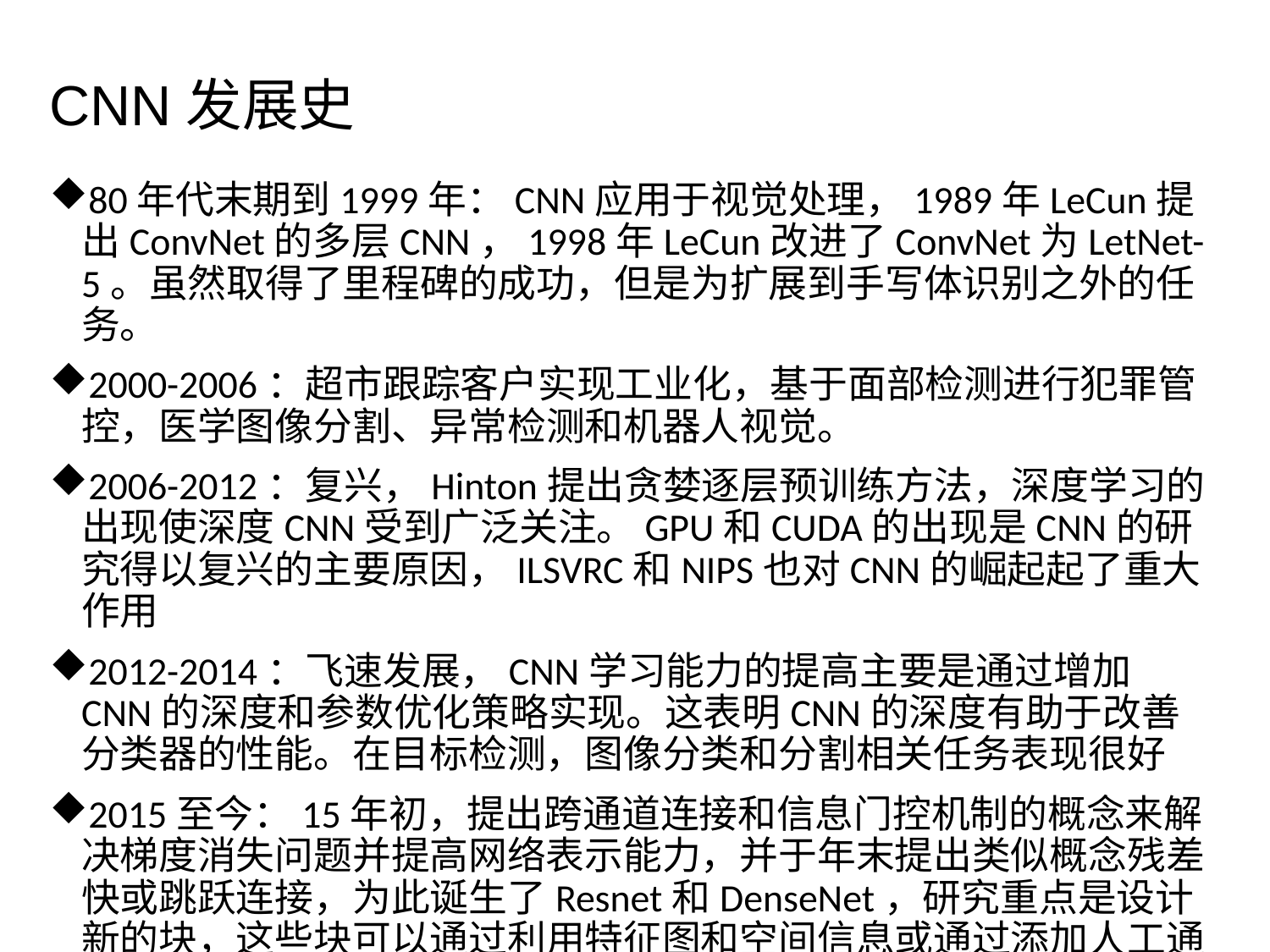

# CNN发展史
80年代末期到1999年：CNN应用于视觉处理，1989年LeCun提出ConvNet的多层CNN，1998年LeCun改进了ConvNet为LetNet-5。虽然取得了里程碑的成功，但是为扩展到手写体识别之外的任务。
2000-2006：超市跟踪客户实现工业化，基于面部检测进行犯罪管控，医学图像分割、异常检测和机器人视觉。
2006-2012：复兴，Hinton提出贪婪逐层预训练方法，深度学习的出现使深度CNN受到广泛关注。GPU和CUDA的出现是CNN的研究得以复兴的主要原因，ILSVRC和NIPS也对CNN的崛起起了重大作用
2012-2014：飞速发展，CNN学习能力的提高主要是通过增加CNN的深度和参数优化策略实现。这表明CNN的深度有助于改善分类器的性能。在目标检测，图像分类和分割相关任务表现很好
2015至今：15年初，提出跨通道连接和信息门控机制的概念来解决梯度消失问题并提高网络表示能力，并于年末提出类似概念残差快或跳跃连接，为此诞生了Resnet和DenseNet，研究重点是设计新的块，这些块可以通过利用特征图和空间信息或通过添加人工通道来增强网络表示。